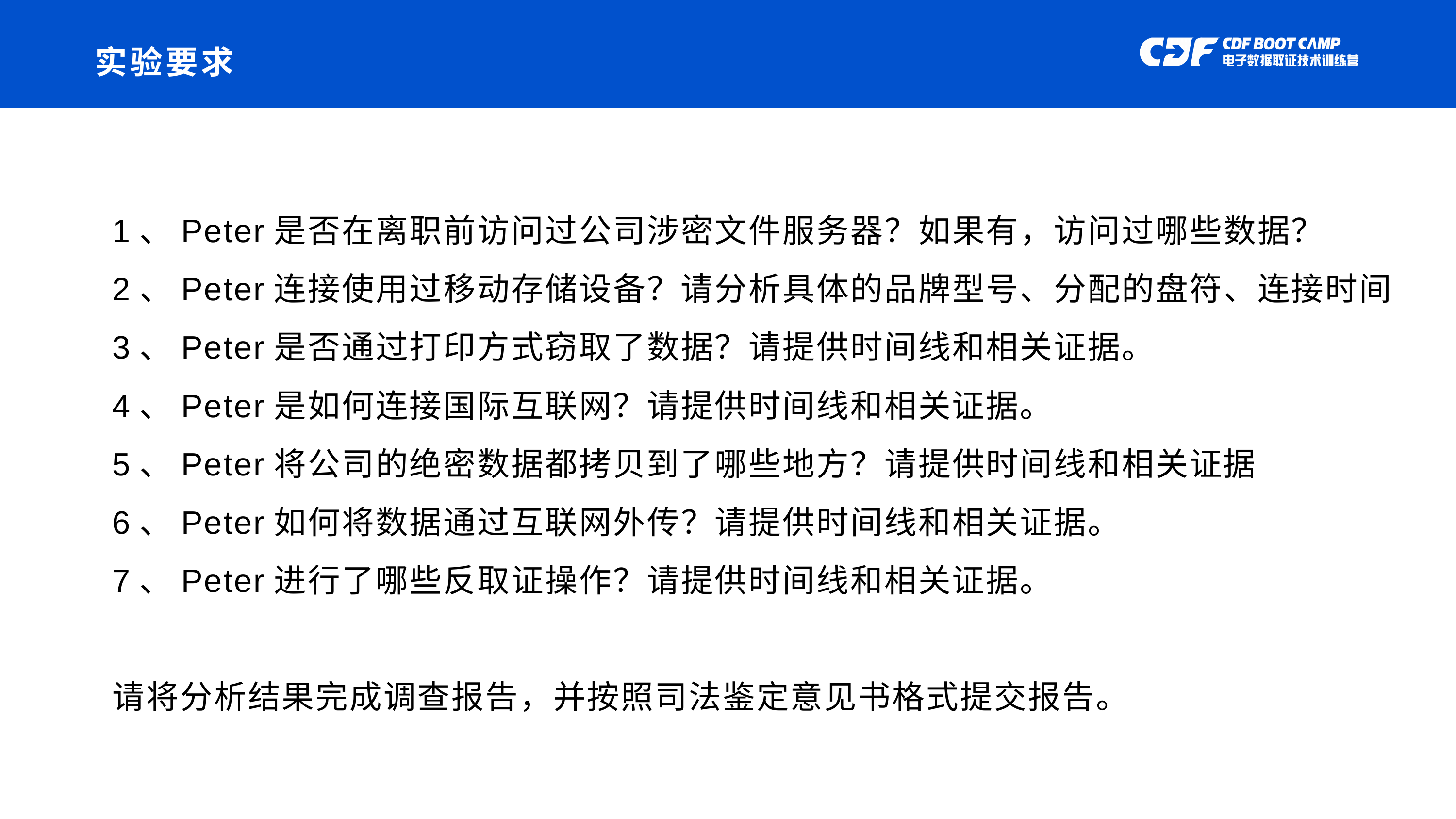

# 实验要求
1、Peter是否在离职前访问过公司涉密文件服务器？如果有，访问过哪些数据？
2、Peter连接使用过移动存储设备？请分析具体的品牌型号、分配的盘符、连接时间
3、Peter是否通过打印方式窃取了数据？请提供时间线和相关证据。
4、Peter是如何连接国际互联网？请提供时间线和相关证据。
5、Peter将公司的绝密数据都拷贝到了哪些地方？请提供时间线和相关证据
6、Peter如何将数据通过互联网外传？请提供时间线和相关证据。
7、Peter进行了哪些反取证操作？请提供时间线和相关证据。

请将分析结果完成调查报告，并按照司法鉴定意见书格式提交报告。